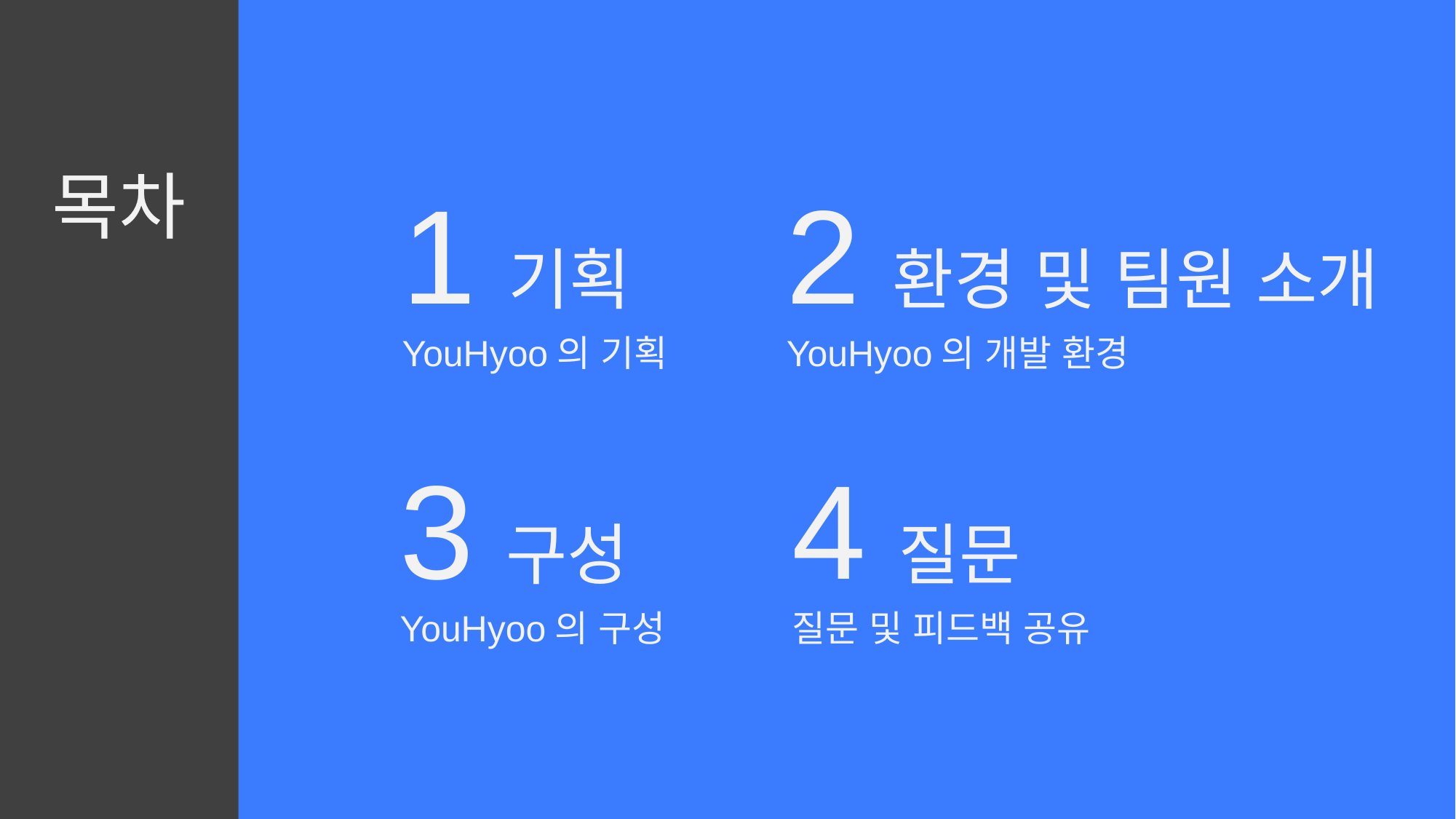

목차
1기획
YouHyoo의 기획
2환경 및 팀원 소개
YouHyoo의 개발 환경
3구성
YouHyoo의 구성
4질문
질문 및 피드백 공유